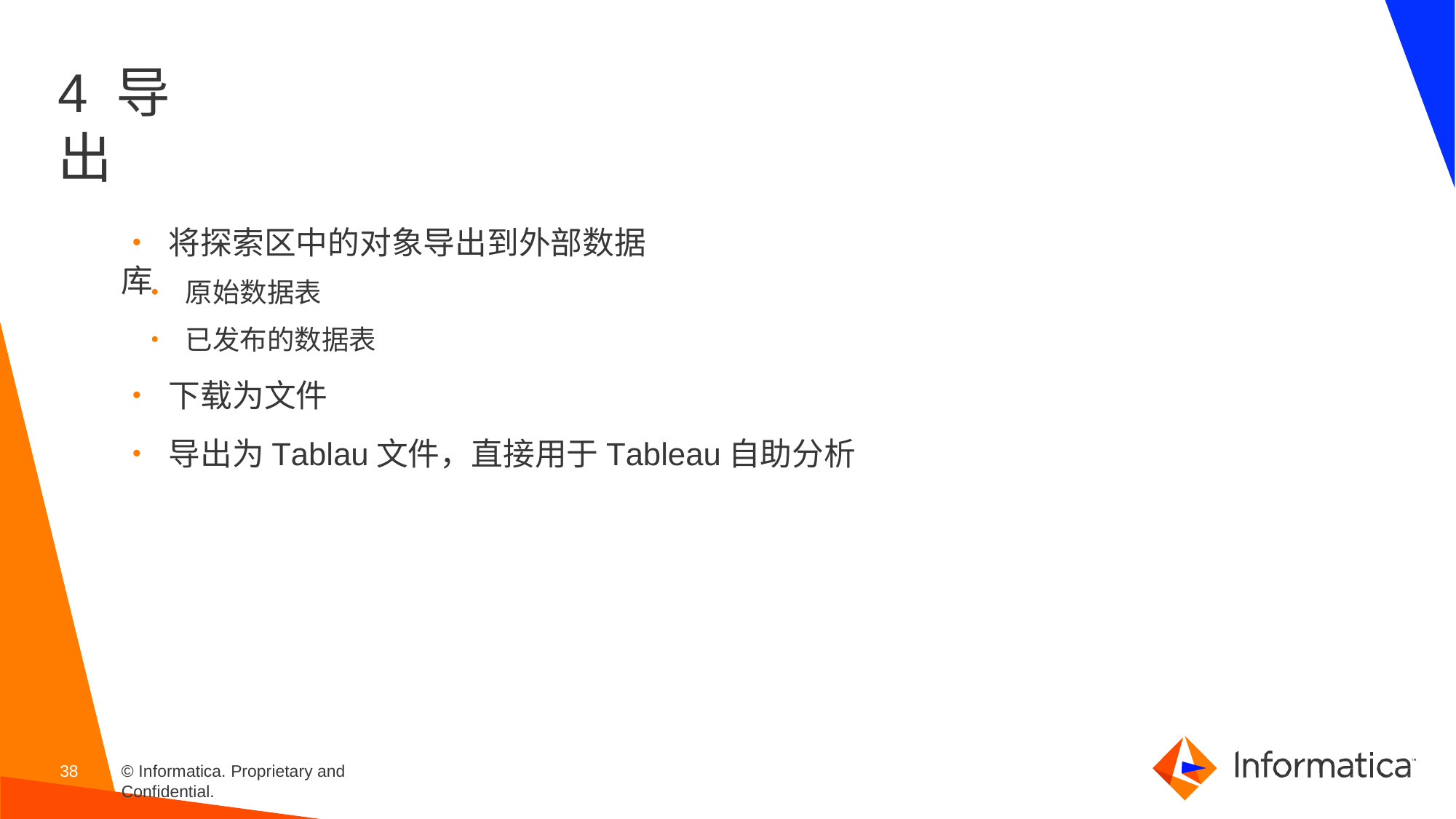

4 导出
# • 将探索区中的对象导出到外部数据库
• 原始数据表
• 已发布的数据表
• 下载为文件
• 导出为Tablau文件，直接用于Tableau自助分析
38
© Informatica. Proprietary and Confidential.